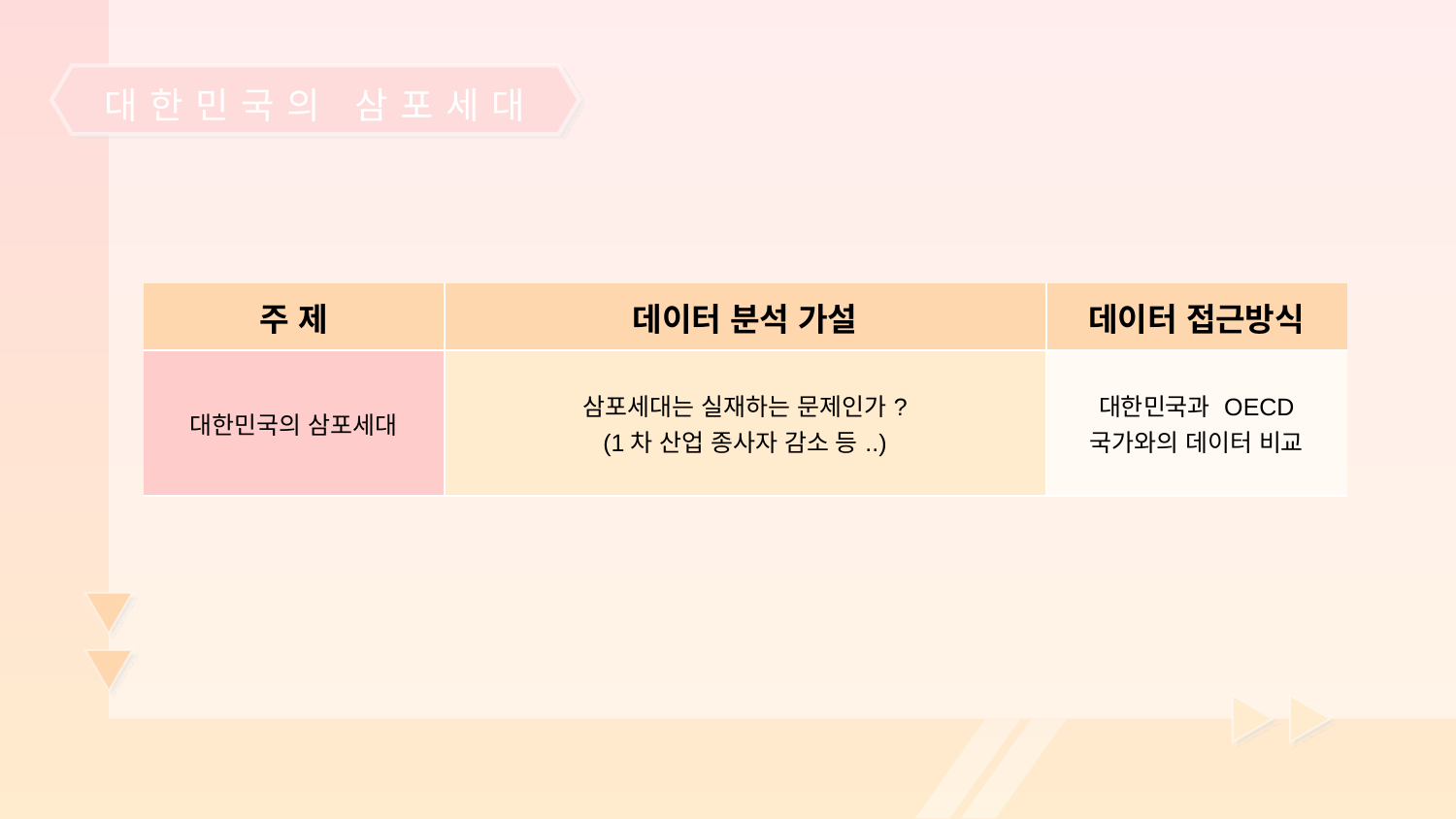

대한민국의 삼포세대
| 주 제 | 데이터 분석 가설 | 데이터 접근방식 |
| --- | --- | --- |
| 대한민국의 삼포세대 | 삼포세대는 실재하는 문제인가? (1차 산업 종사자 감소 등..) | 대한민국과 OECD 국가와의 데이터 비교 |